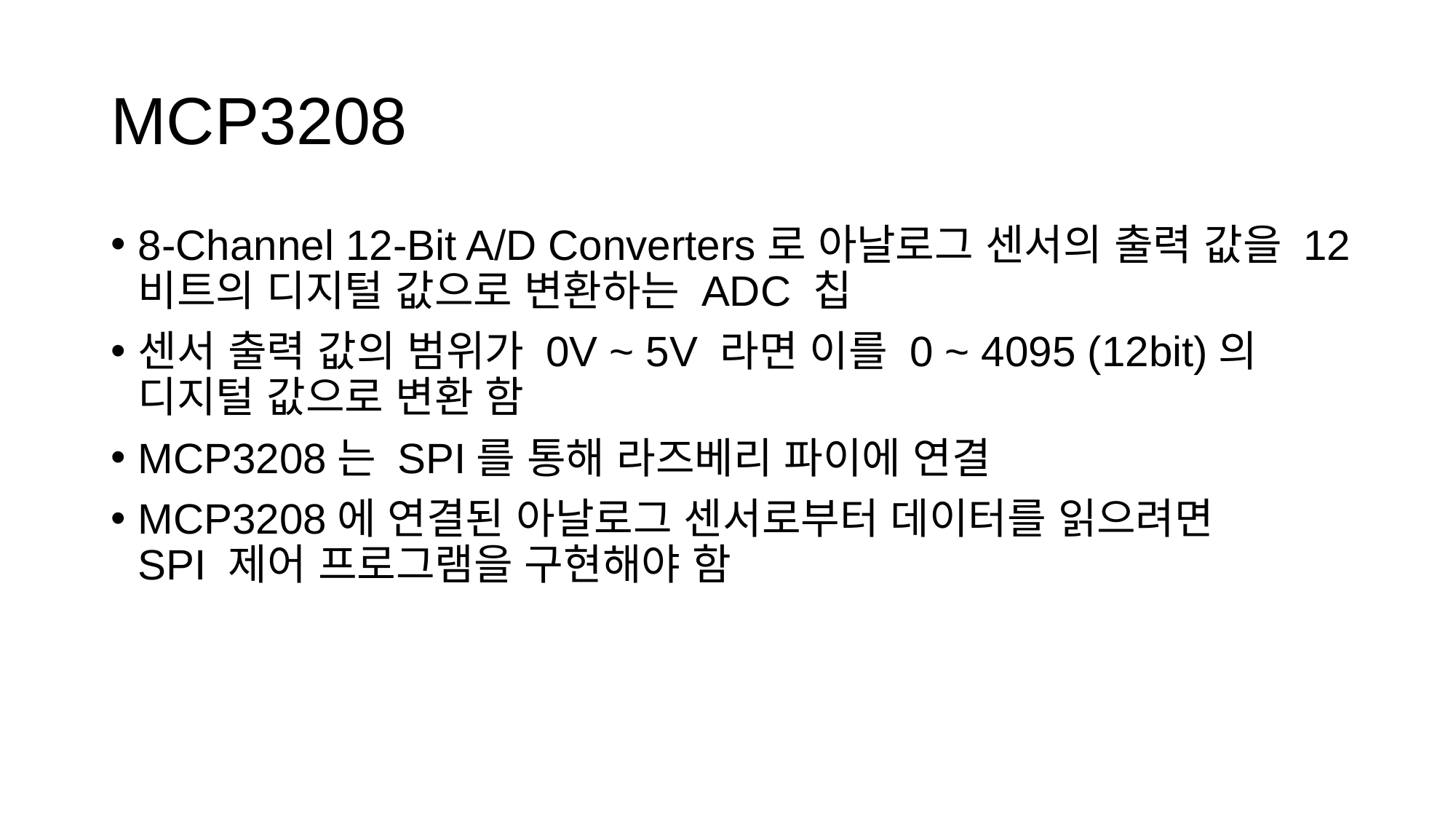

# MCP3208
8-Channel 12-Bit A/D Converters로 아날로그 센서의 출력 값을 12비트의 디지털 값으로 변환하는 ADC 칩
센서 출력 값의 범위가 0V ~ 5V 라면 이를 0 ~ 4095 (12bit)의
디지털 값으로 변환 함
MCP3208는 SPI를 통해 라즈베리 파이에 연결
MCP3208에 연결된 아날로그 센서로부터 데이터를 읽으려면
SPI 제어 프로그램을 구현해야 함